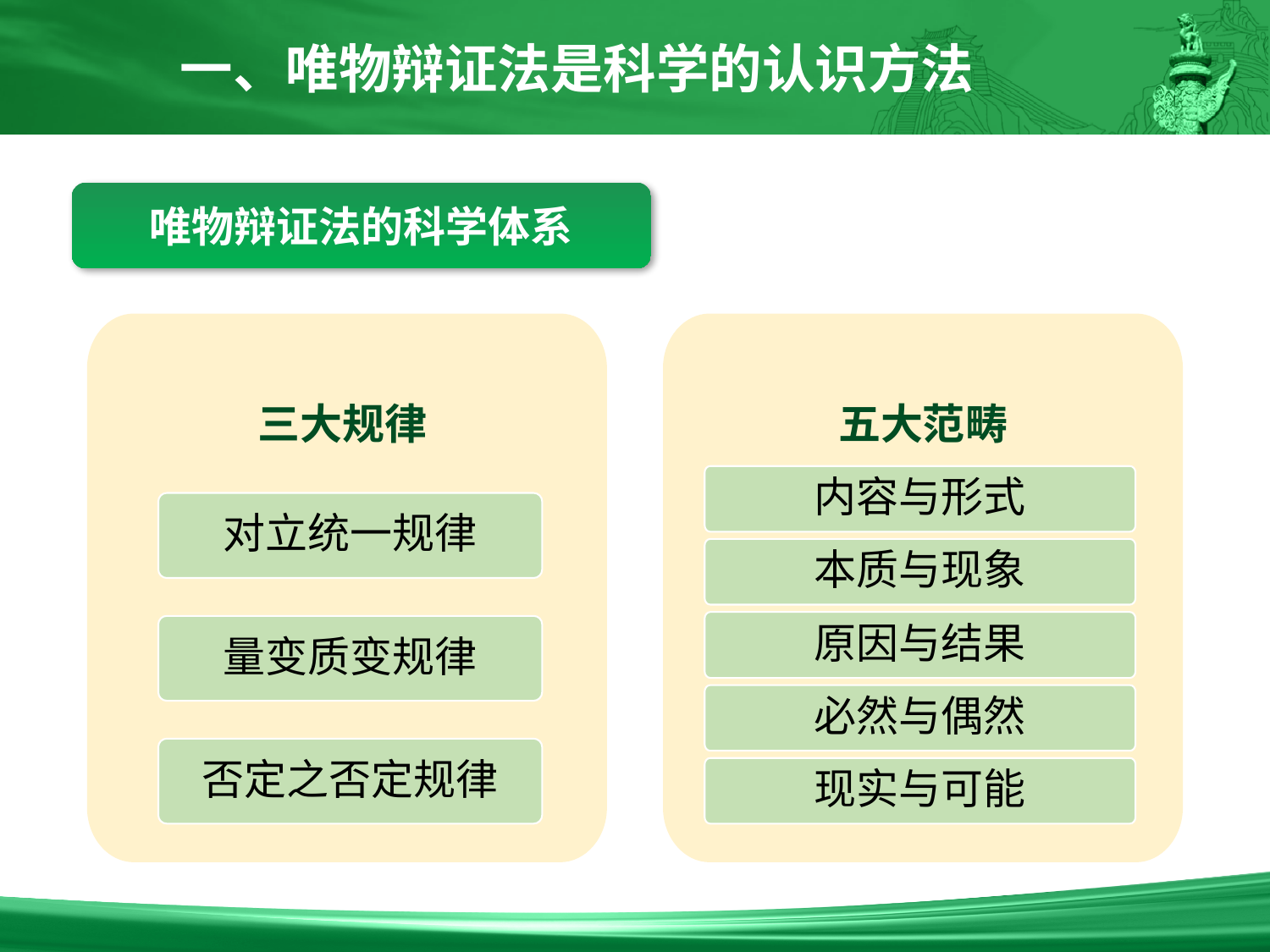

一、唯物辩证法是科学的认识方法
唯物辩证法的科学体系
三大规律

五大范畴

内容与形式
对立统一规律
本质与现象
原因与结果
量变质变规律
必然与偶然
否定之否定规律
现实与可能